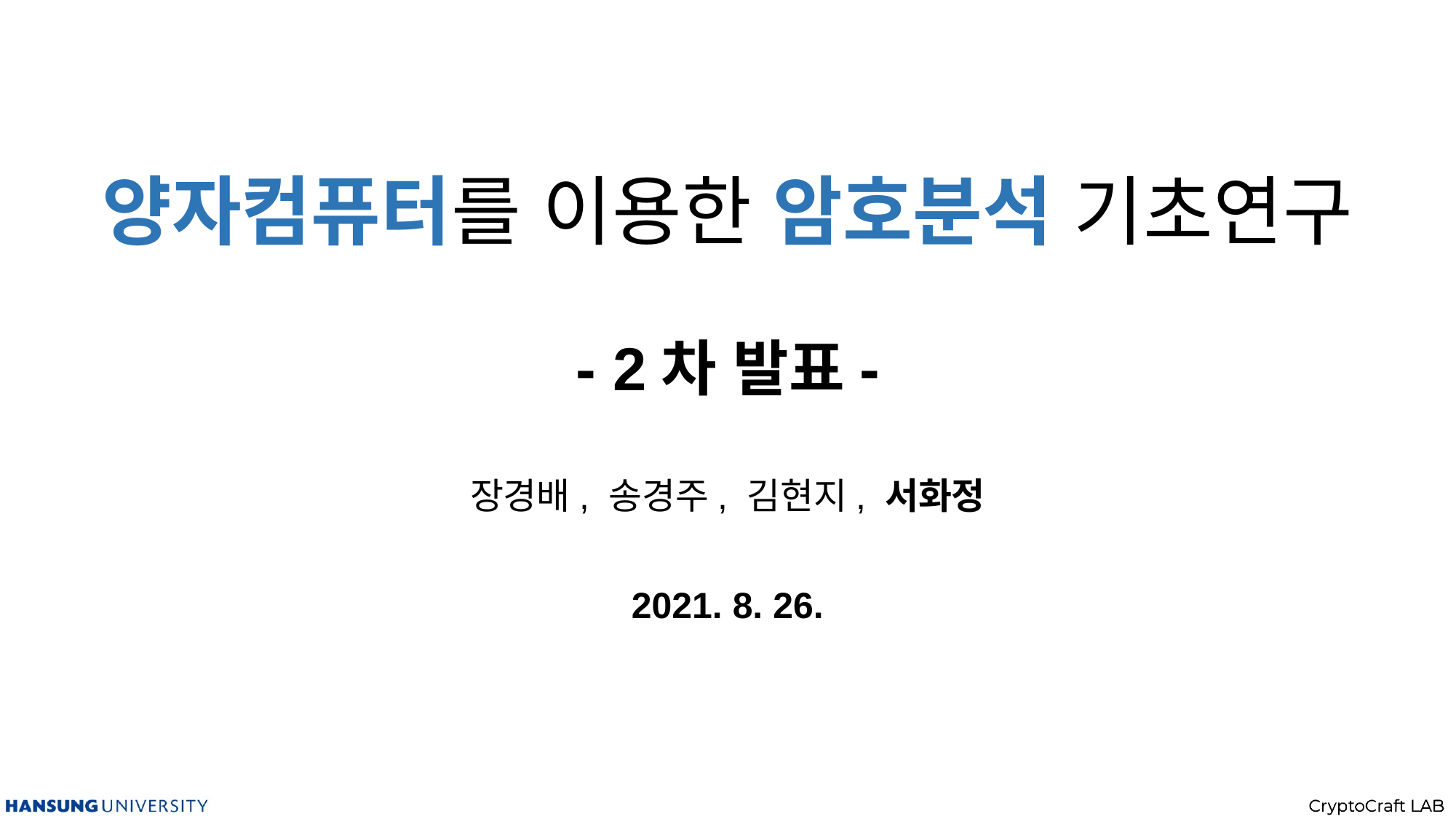

# 양자컴퓨터를 이용한 암호분석 기초연구 - 2차 발표-
장경배, 송경주, 김현지, 서화정

2021. 8. 26.